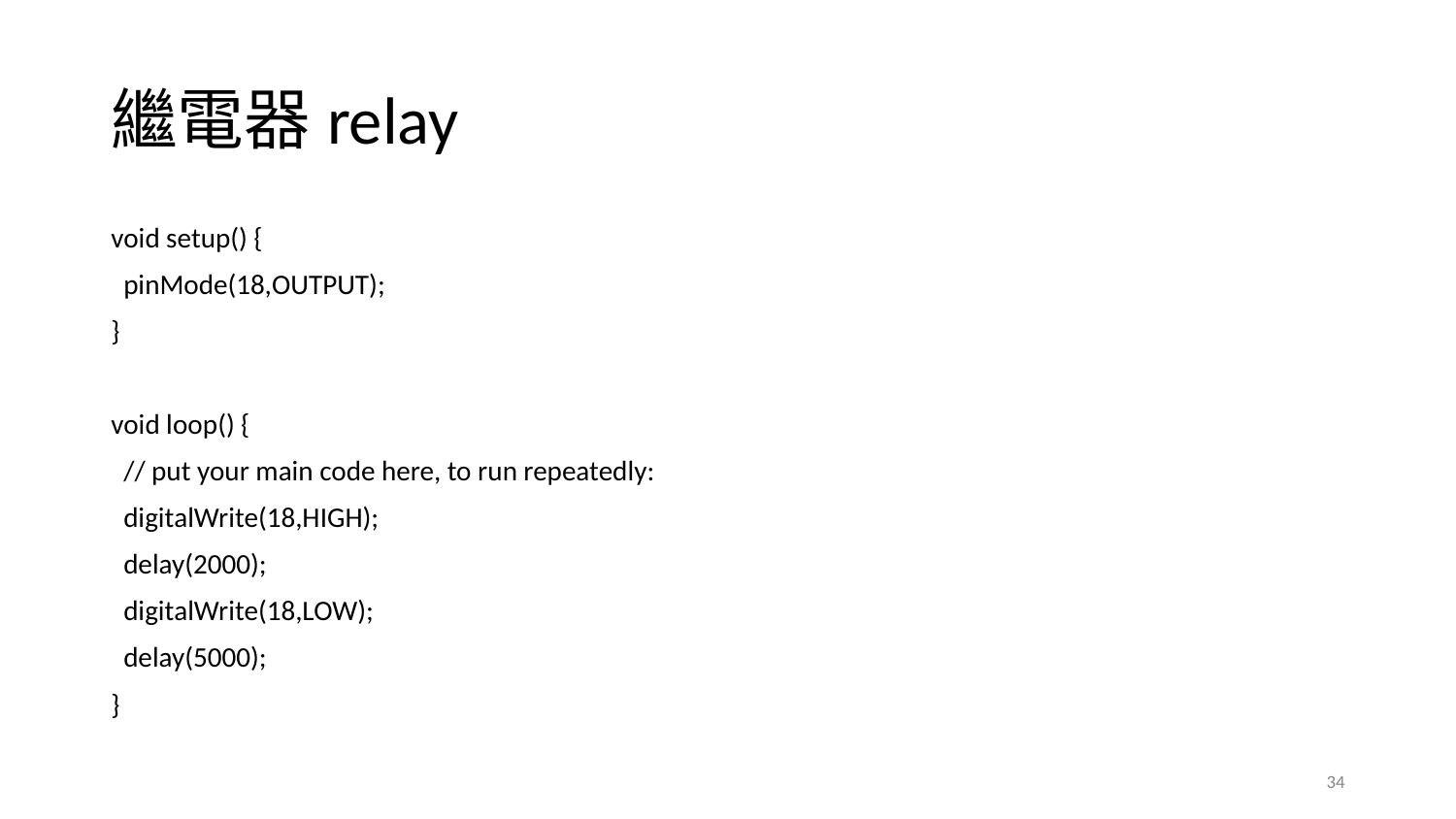

# 繼電器relay
void setup() {
  pinMode(18,OUTPUT);
}

void loop() {
  // put your main code here, to run repeatedly:
  digitalWrite(18,HIGH);
  delay(2000);
  digitalWrite(18,LOW);
  delay(5000);
}

34